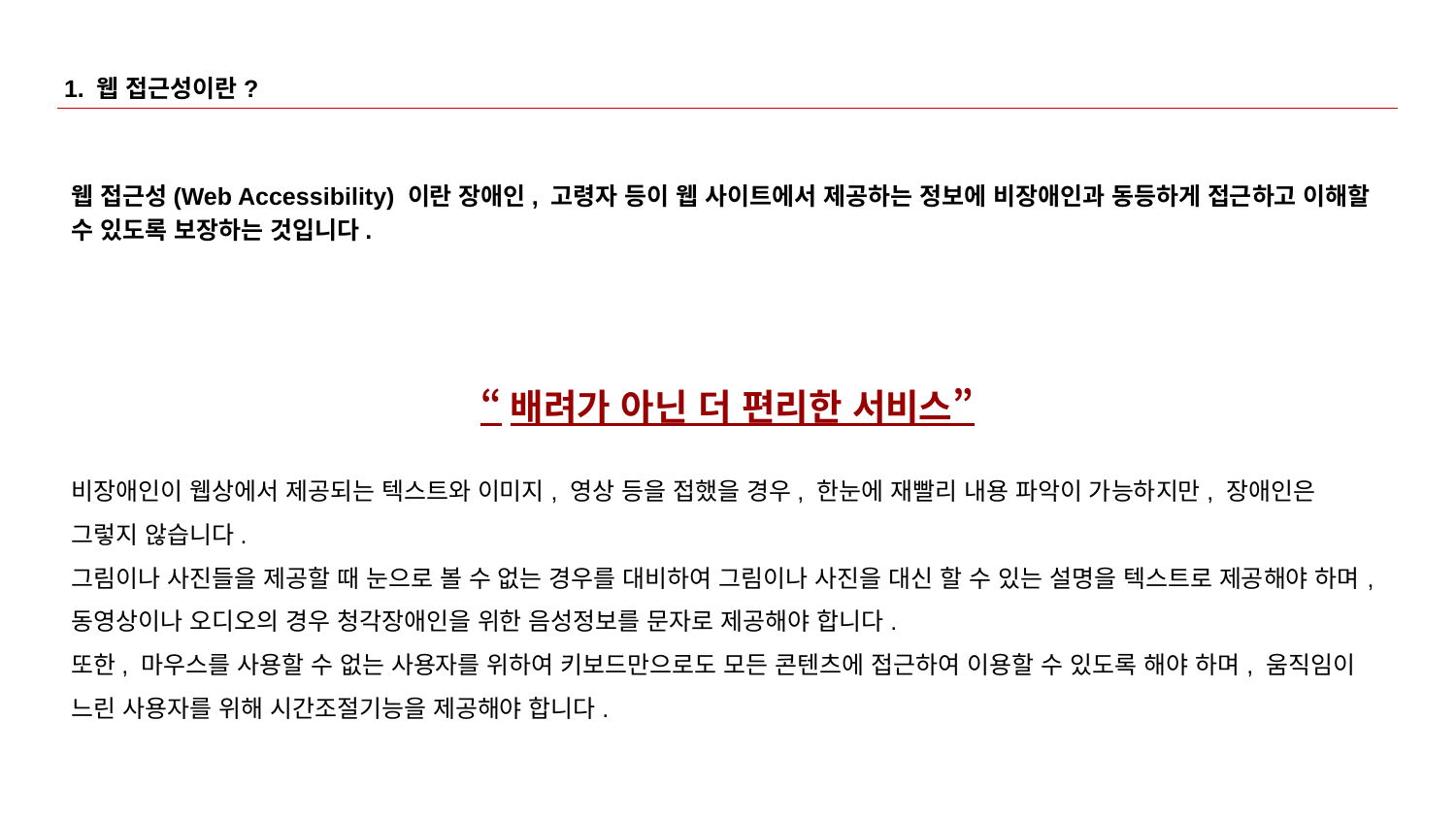

# 1. 웹 접근성이란?
웹 접근성(Web Accessibility) 이란 장애인, 고령자 등이 웹 사이트에서 제공하는 정보에 비장애인과 동등하게 접근하고 이해할 수 있도록 보장하는 것입니다.

“배려가 아닌 더 편리한 서비스”

비장애인이 웹상에서 제공되는 텍스트와 이미지, 영상 등을 접했을 경우, 한눈에 재빨리 내용 파악이 가능하지만, 장애인은 그렇지 않습니다.
그림이나 사진들을 제공할 때 눈으로 볼 수 없는 경우를 대비하여 그림이나 사진을 대신 할 수 있는 설명을 텍스트로 제공해야 하며, 동영상이나 오디오의 경우 청각장애인을 위한 음성정보를 문자로 제공해야 합니다.
또한, 마우스를 사용할 수 없는 사용자를 위하여 키보드만으로도 모든 콘텐츠에 접근하여 이용할 수 있도록 해야 하며, 움직임이 느린 사용자를 위해 시간조절기능을 제공해야 합니다.